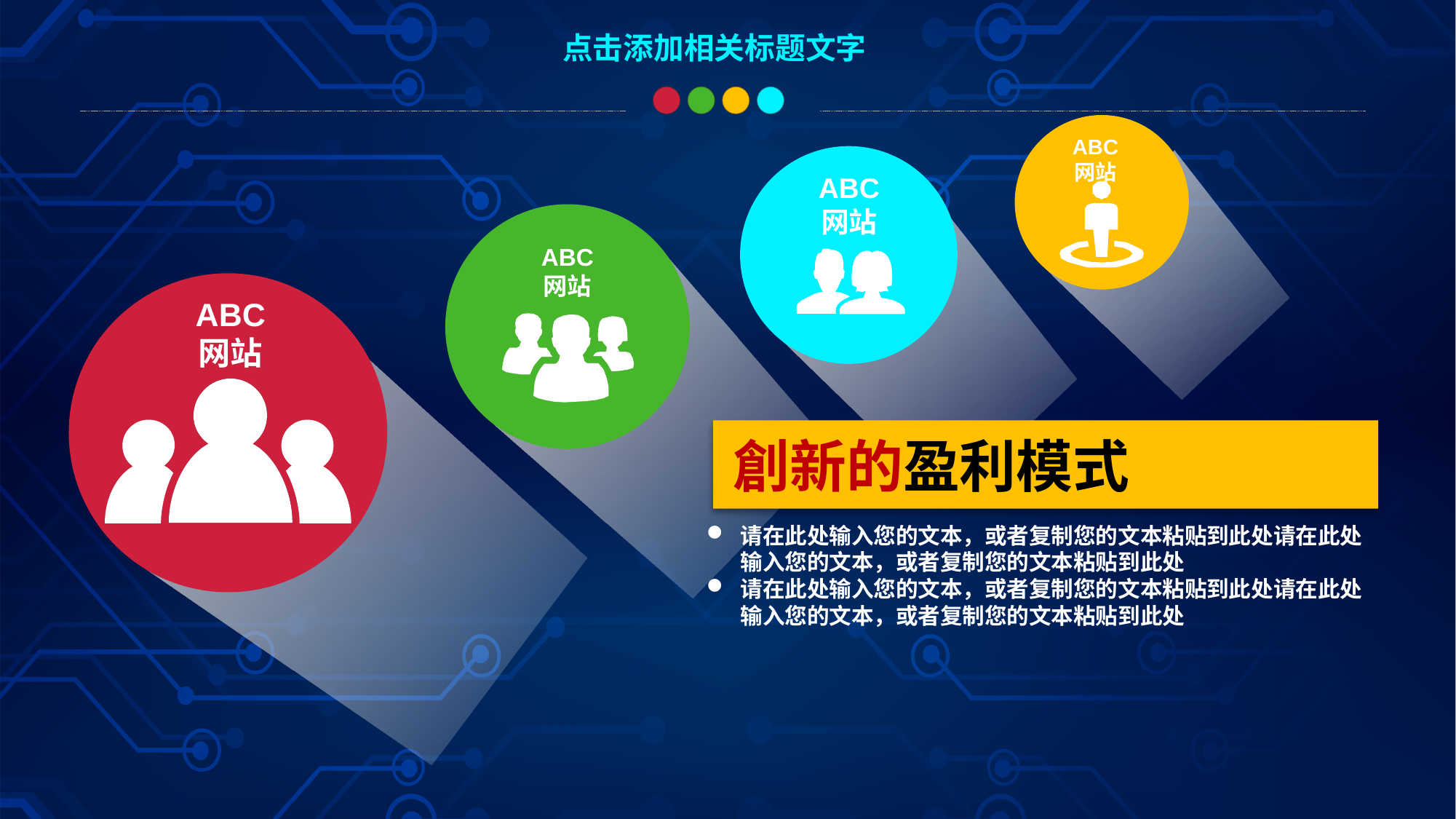

点击添加相关标题文字

ABC
网站

ABC
网站

ABC
网站

ABC
网站

創新的盈利模式
请在此处输入您的文本，或者复制您的文本粘贴到此处请在此处输入您的文本，或者复制您的文本粘贴到此处
请在此处输入您的文本，或者复制您的文本粘贴到此处请在此处输入您的文本，或者复制您的文本粘贴到此处